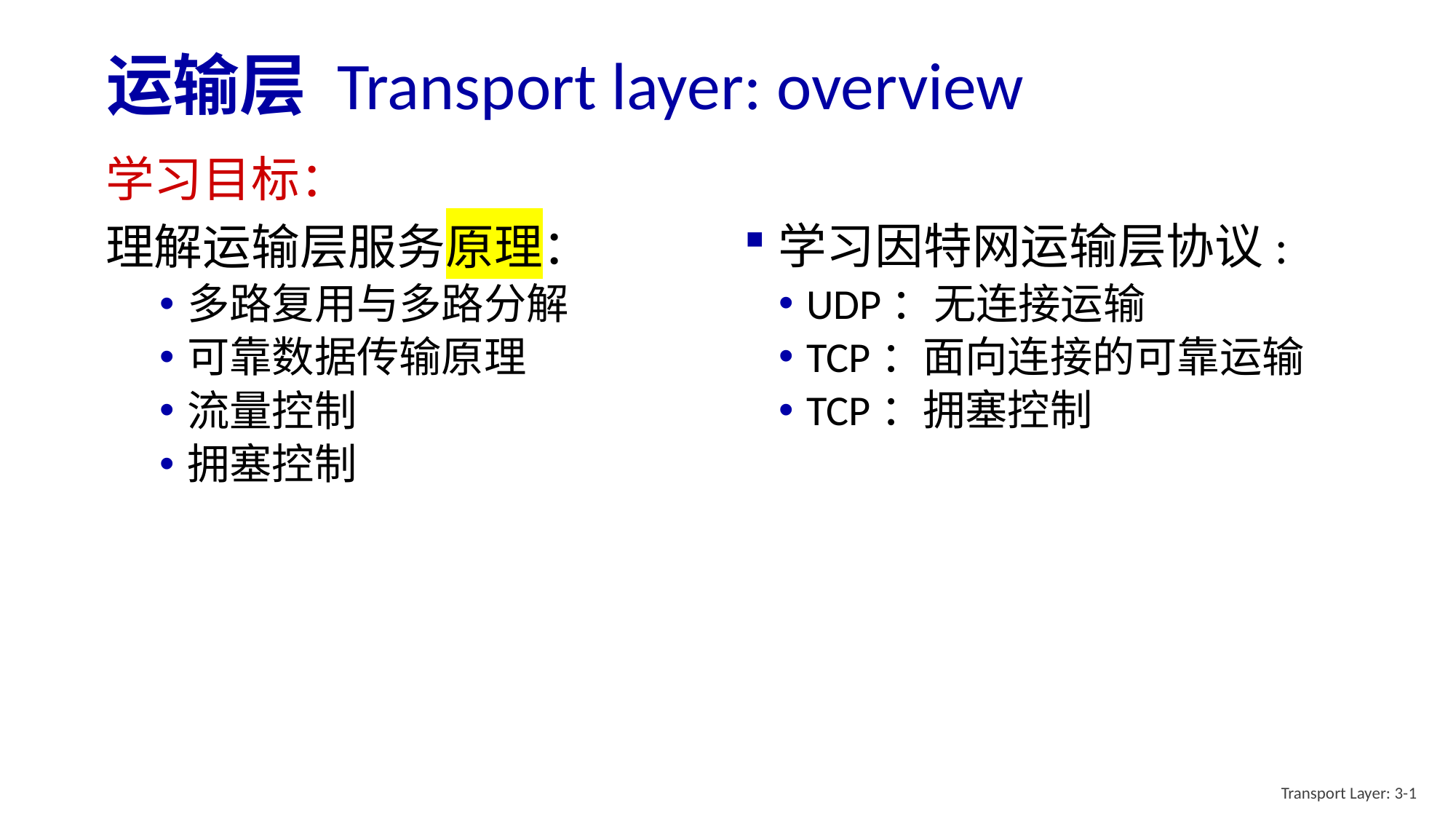

# 运输层 Transport layer: overview
学习目标：
理解运输层服务原理：
多路复用与多路分解
可靠数据传输原理
流量控制
拥塞控制

学习因特网运输层协议:
UDP：无连接运输
TCP：面向连接的可靠运输
TCP：拥塞控制

Transport Layer: 3-1